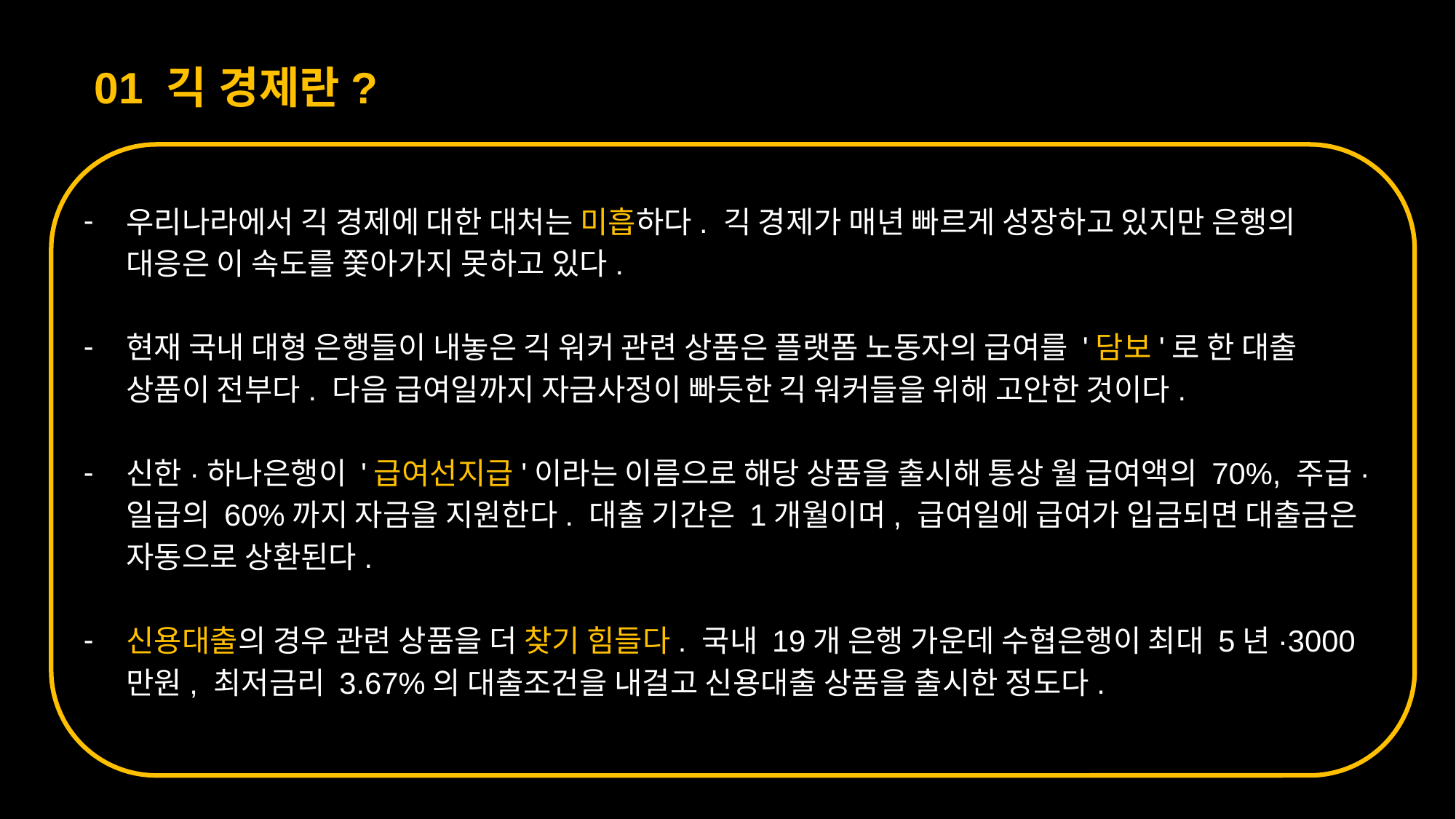

01 긱 경제란?

우리나라에서 긱 경제에 대한 대처는 미흡하다. 긱 경제가 매년 빠르게 성장하고 있지만 은행의 대응은 이 속도를 쫓아가지 못하고 있다.

현재 국내 대형 은행들이 내놓은 긱 워커 관련 상품은 플랫폼 노동자의 급여를 '담보'로 한 대출 상품이 전부다. 다음 급여일까지 자금사정이 빠듯한 긱 워커들을 위해 고안한 것이다.

신한·하나은행이 '급여선지급'이라는 이름으로 해당 상품을 출시해 통상 월 급여액의 70%, 주급·일급의 60%까지 자금을 지원한다. 대출 기간은 1개월이며, 급여일에 급여가 입금되면 대출금은 자동으로 상환된다.

신용대출의 경우 관련 상품을 더 찾기 힘들다. 국내 19개 은행 가운데 수협은행이 최대 5년·3000만원, 최저금리 3.67%의 대출조건을 내걸고 신용대출 상품을 출시한 정도다.